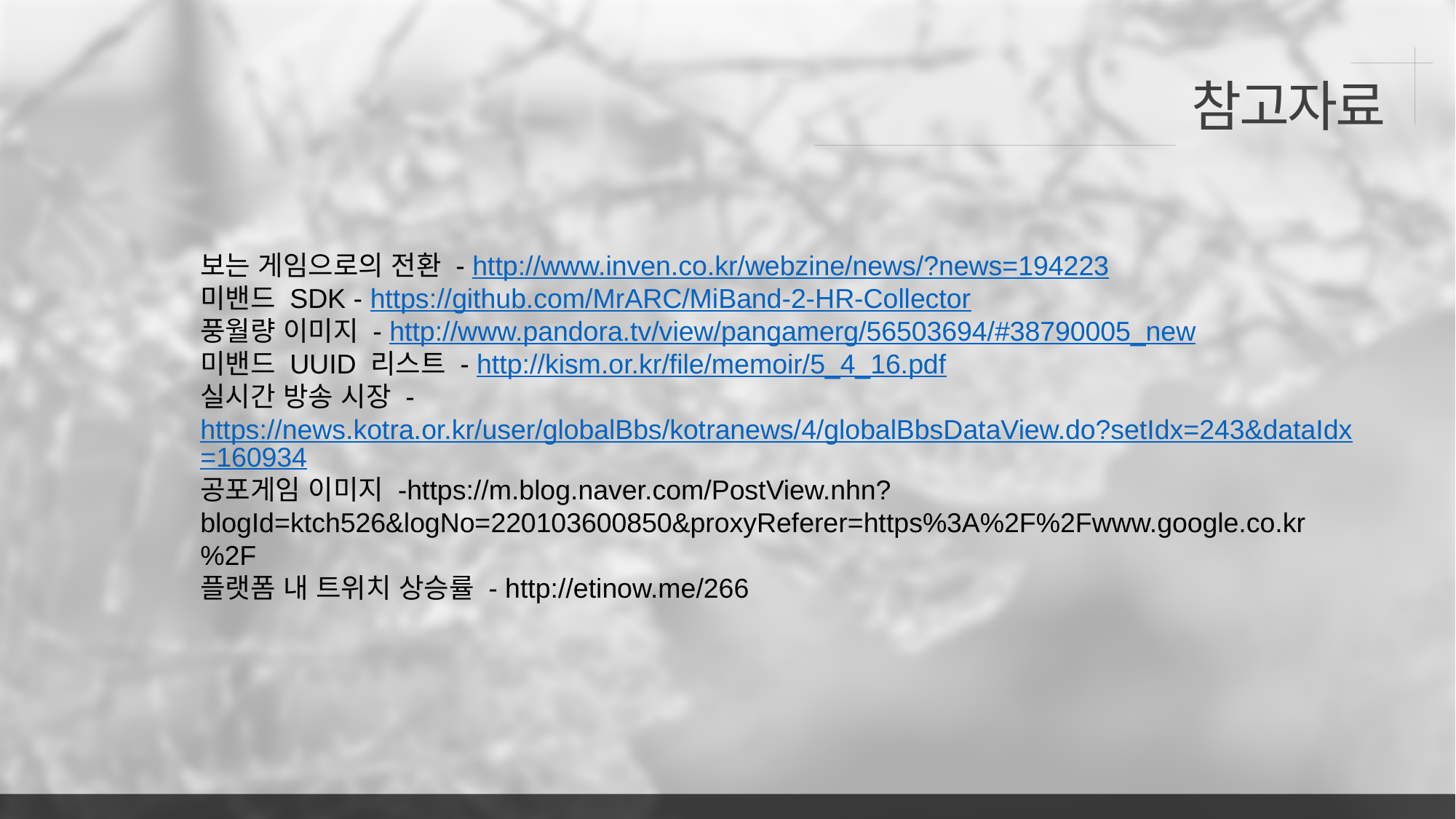

참고자료
보는 게임으로의 전환 - http://www.inven.co.kr/webzine/news/?news=194223
미밴드 SDK - https://github.com/MrARC/MiBand-2-HR-Collector
풍월량 이미지 - http://www.pandora.tv/view/pangamerg/56503694/#38790005_new
미밴드 UUID 리스트 - http://kism.or.kr/file/memoir/5_4_16.pdf
실시간 방송 시장 - https://news.kotra.or.kr/user/globalBbs/kotranews/4/globalBbsDataView.do?setIdx=243&dataIdx=160934
공포게임 이미지 -https://m.blog.naver.com/PostView.nhn?blogId=ktch526&logNo=220103600850&proxyReferer=https%3A%2F%2Fwww.google.co.kr%2F
플랫폼 내 트위치 상승률 - http://etinow.me/266